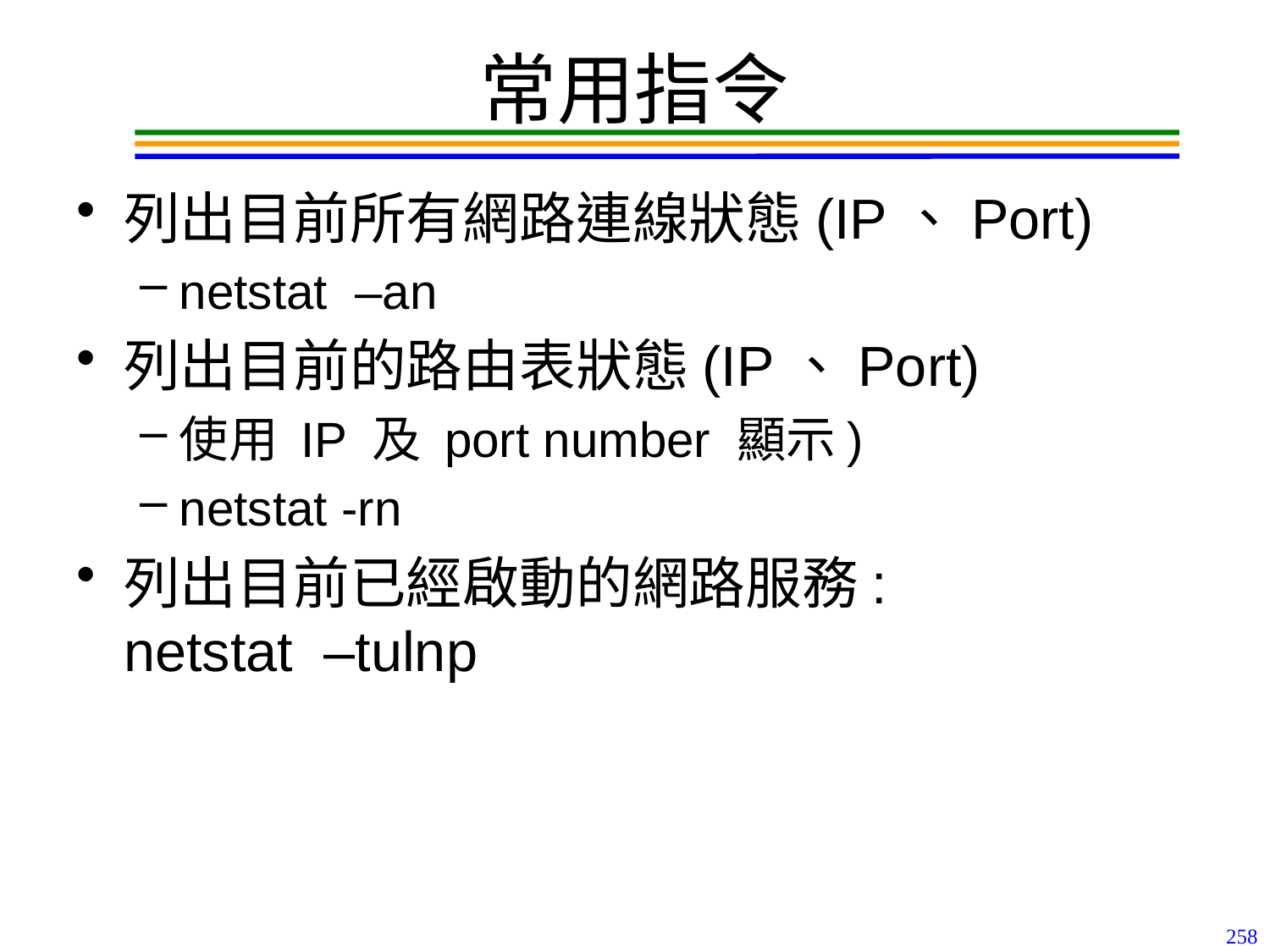

# 常用指令
列出目前所有網路連線狀態(IP、Port)
netstat  –an
列出目前的路由表狀態(IP、Port)
使用 IP 及 port number 顯示)
netstat -rn
列出目前已經啟動的網路服務:
netstat  –tulnp
258